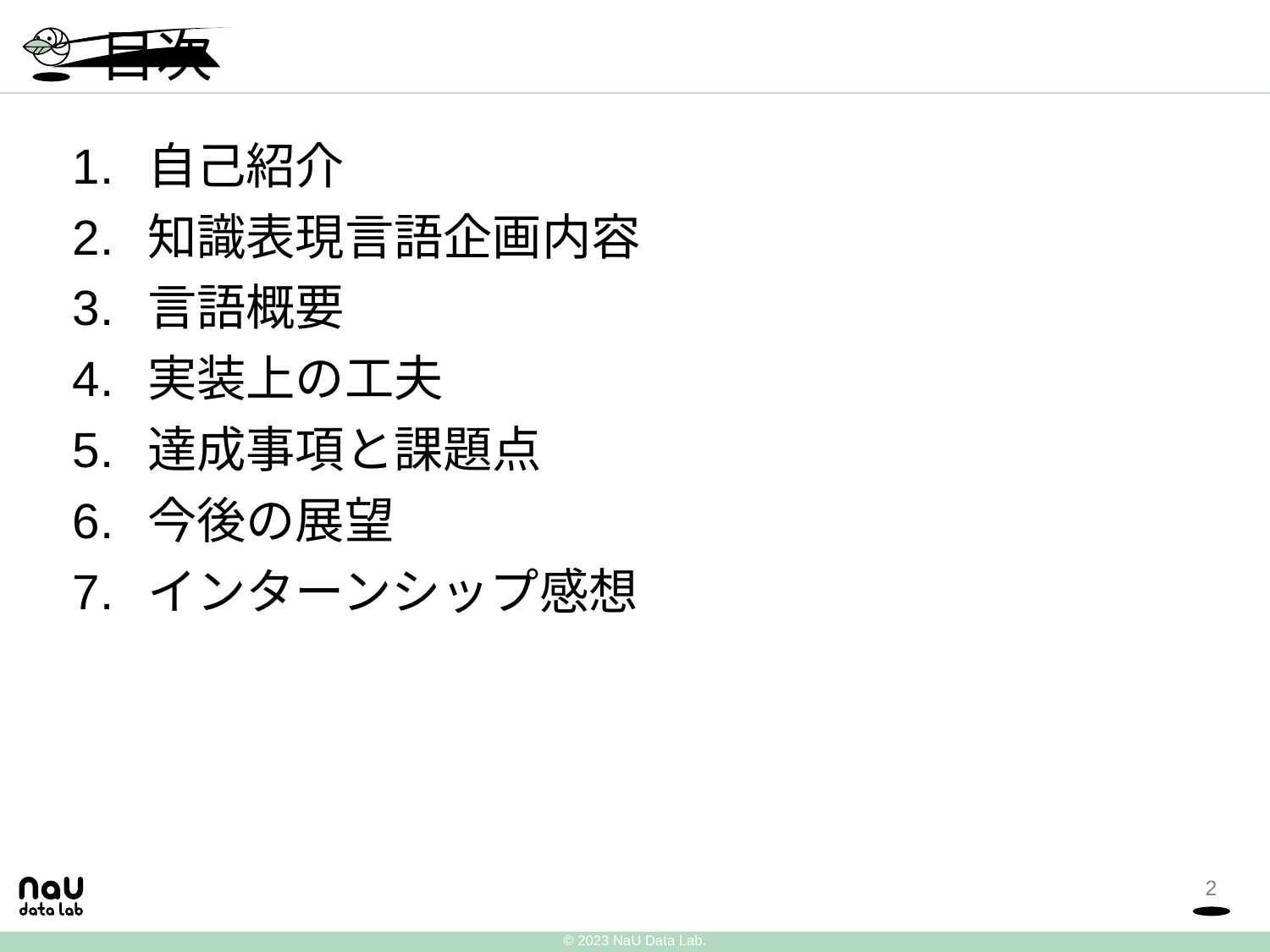

# 目次
自己紹介
知識表現言語企画内容
言語概要
実装上の工夫
達成事項と課題点
今後の展望
インターンシップ感想